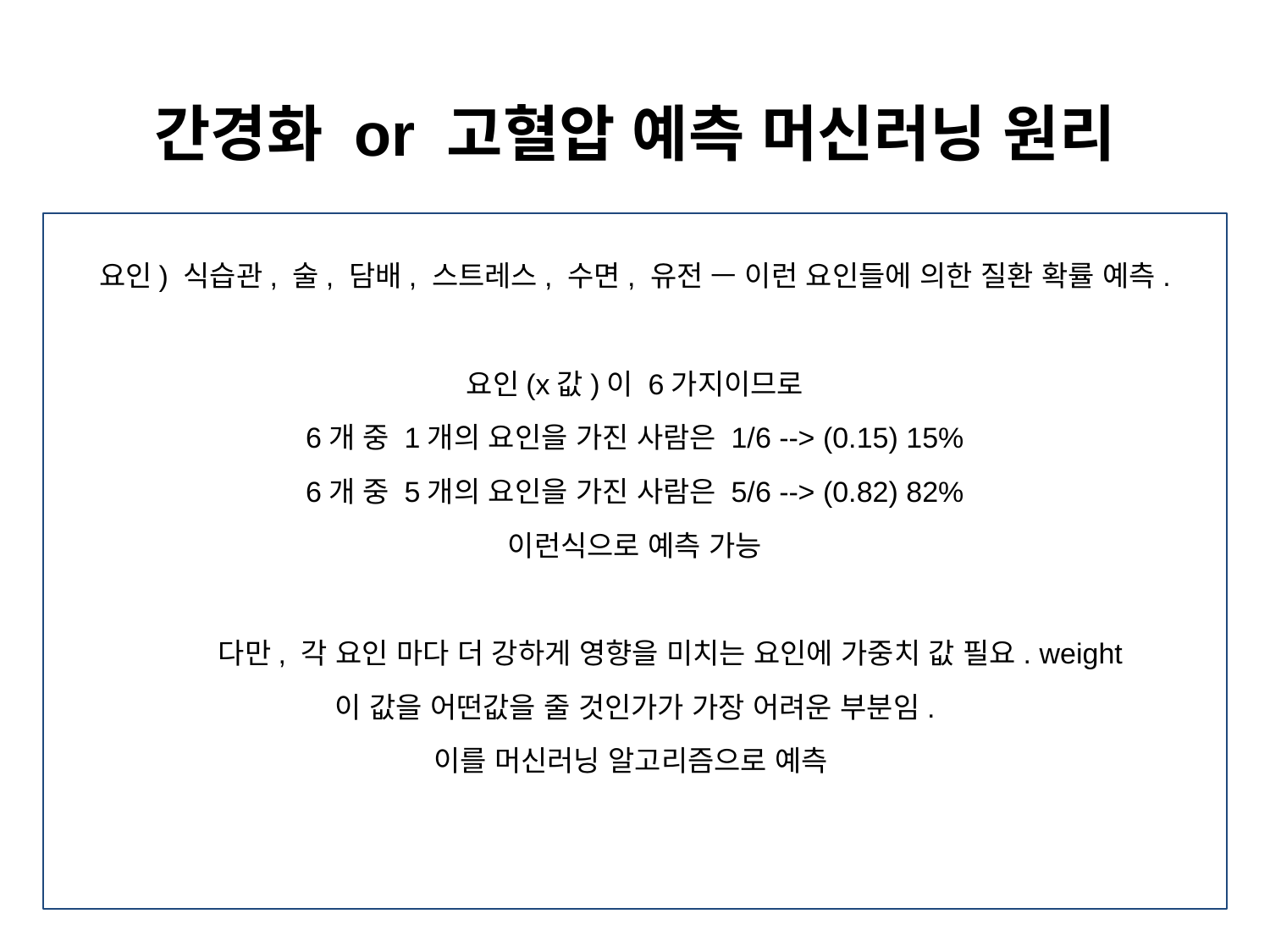

# 간경화 or 고혈압 예측 머신러닝 원리

요인) 식습관, 술, 담배, 스트레스, 수면, 유전 — 이런 요인들에 의한 질환 확률 예측.

요인(x값)이 6가지이므로
6개 중 1개의 요인을 가진 사람은 1/6 --> (0.15) 15%
6개 중 5개의 요인을 가진 사람은 5/6 --> (0.82) 82%
이런식으로 예측 가능

        다만, 각 요인 마다 더 강하게 영향을 미치는 요인에 가중치 값 필요. weight
이 값을 어떤값을 줄 것인가가 가장 어려운 부분임.
이를 머신러닝 알고리즘으로 예측